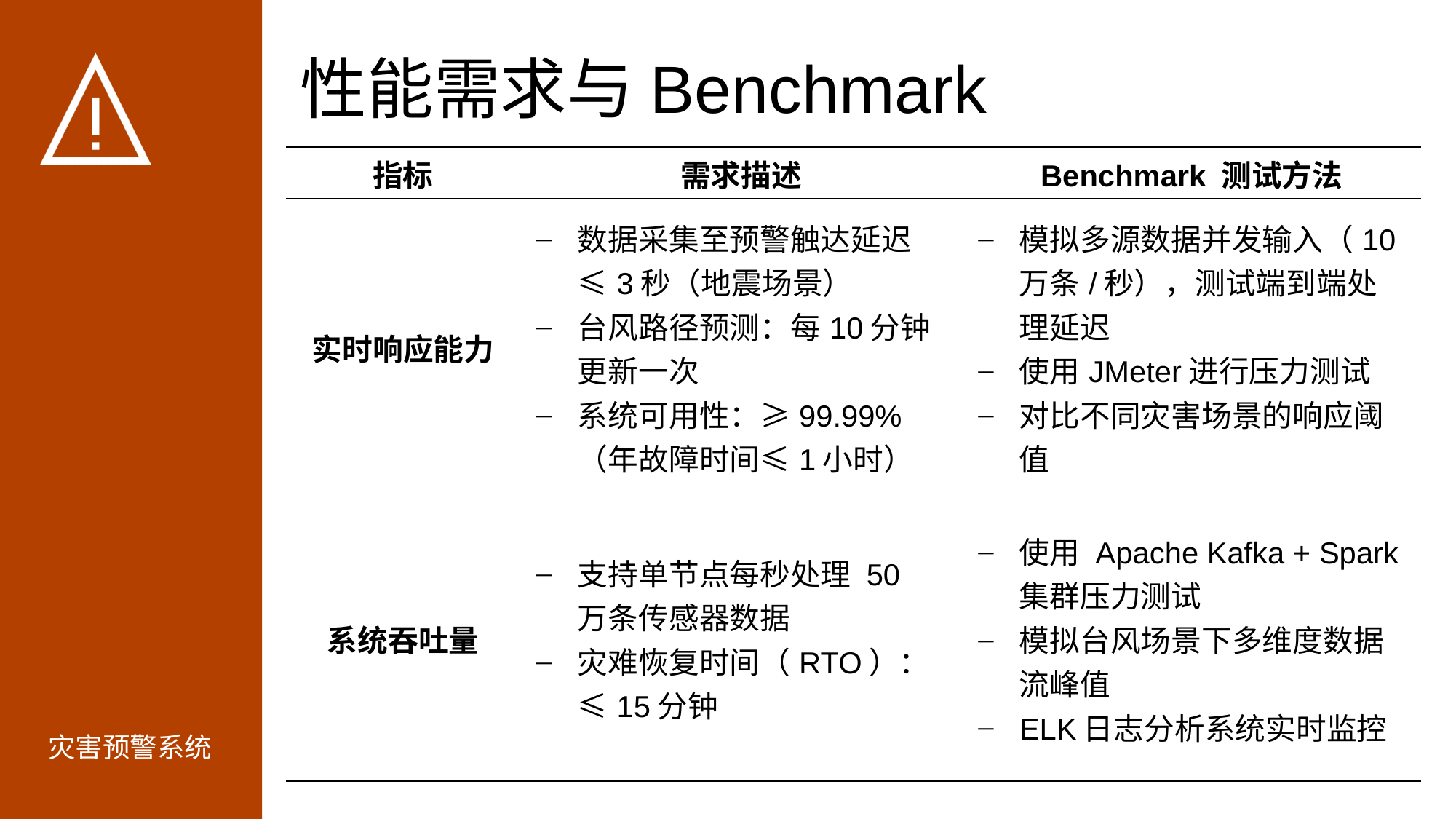

# 性能需求与Benchmark
| 指标 | 需求描述 | Benchmark 测试方法 |
| --- | --- | --- |
| 实时响应能力 | 数据采集至预警触达延迟 ≤3秒（地震场景） 台风路径预测：每10分钟更新一次 系统可用性：≥99.99%（年故障时间≤1小时） | 模拟多源数据并发输入（10万条/秒），测试端到端处理延迟 使用JMeter进行压力测试 对比不同灾害场景的响应阈值 |
| 系统吞吐量 | 支持单节点每秒处理 50 万条传感器数据 灾难恢复时间（RTO）：≤15分钟 | 使用 Apache Kafka + Spark 集群压力测试 模拟台风场景下多维度数据流峰值 ELK日志分析系统实时监控 |